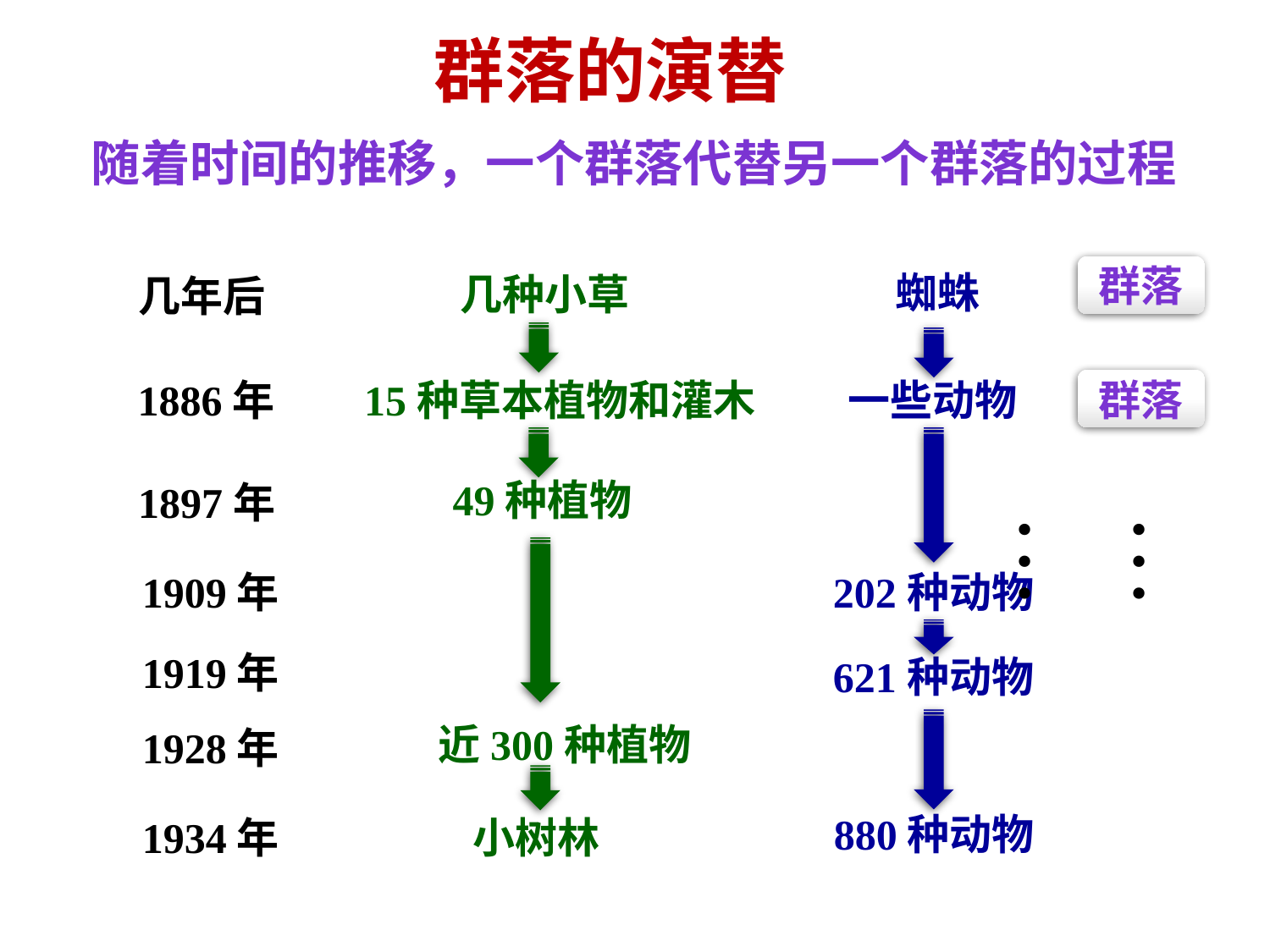

群落的演替
随着时间的推移，一个群落代替另一个群落的过程
群落
蜘蛛
几种小草
几年后

1886年
15种草本植物和灌木
一些动物
群落

……
49种植物
1897年

1909年
202种动物

1919年
621种动物
近300种植物
1928年

880种动物
1934年
小树林